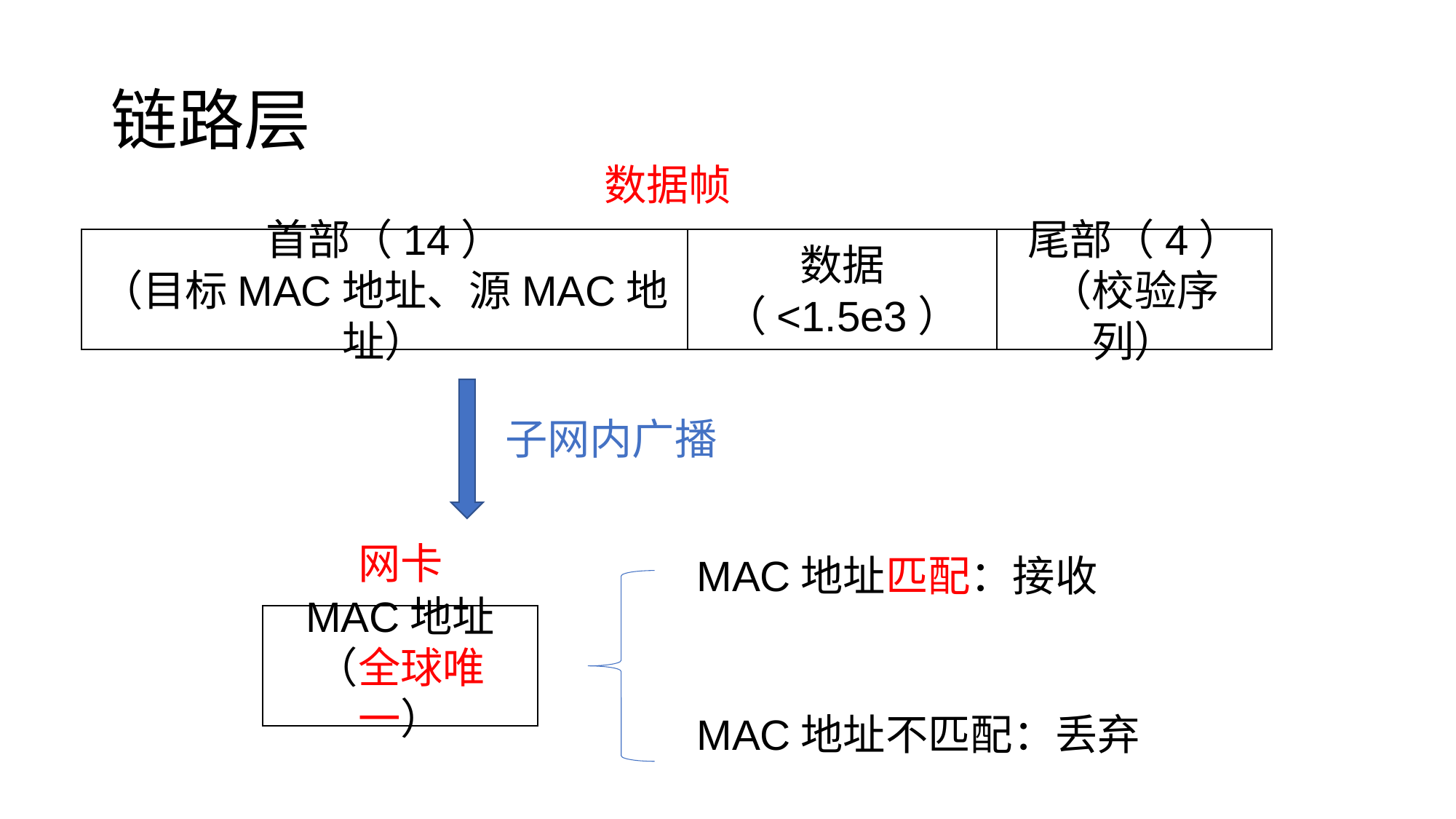

# 链路层
数据帧
尾部（4）
（校验序列）
首部（14）
（目标MAC地址、源MAC地址）
数据（<1.5e3）

子网内广播
网卡
MAC地址匹配：接收

MAC地址（全球唯一）
MAC地址不匹配：丢弃